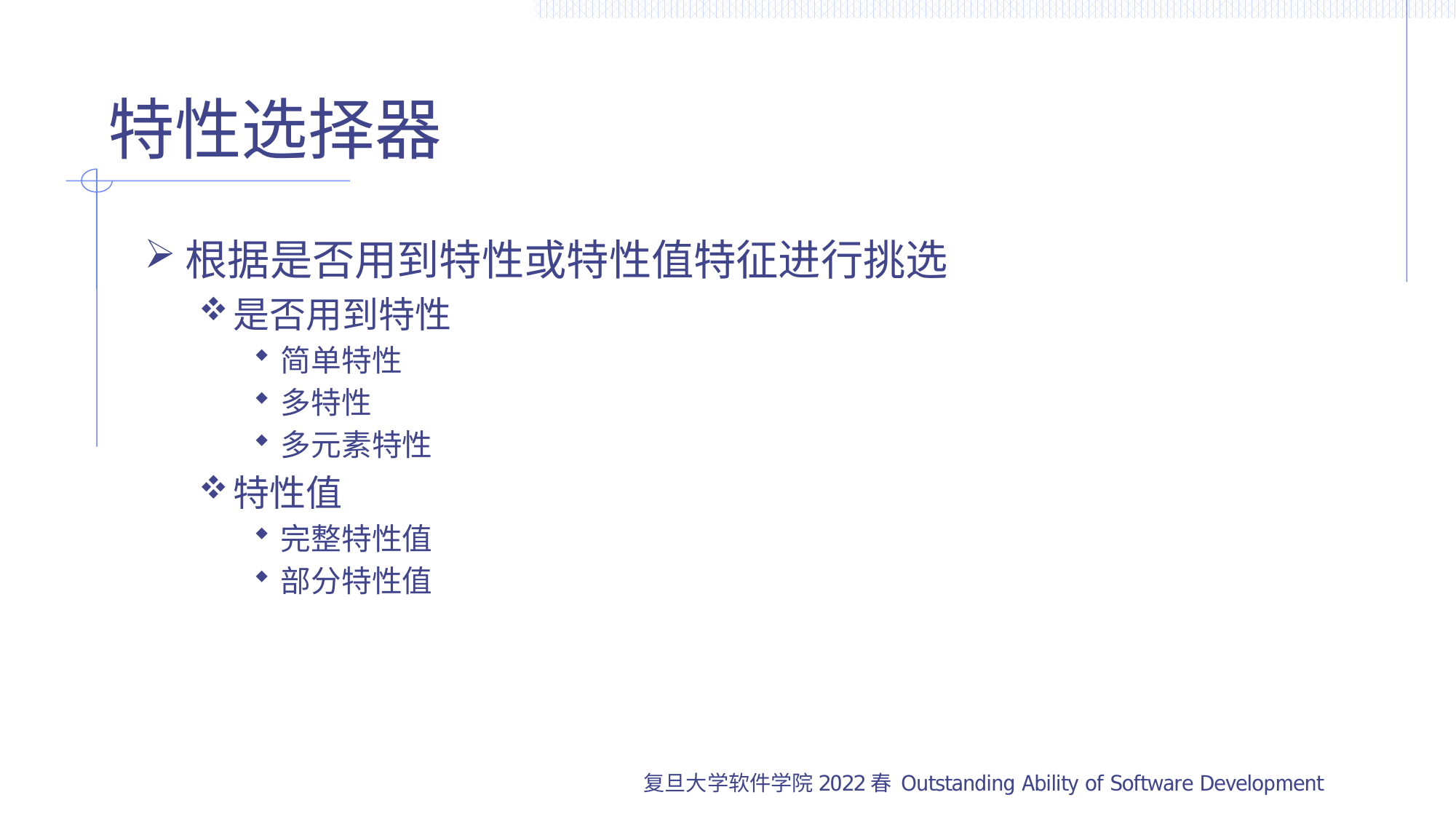

# 特性选择器
根据是否用到特性或特性值特征进行挑选
是否用到特性
简单特性
多特性
多元素特性
特性值
完整特性值
部分特性值